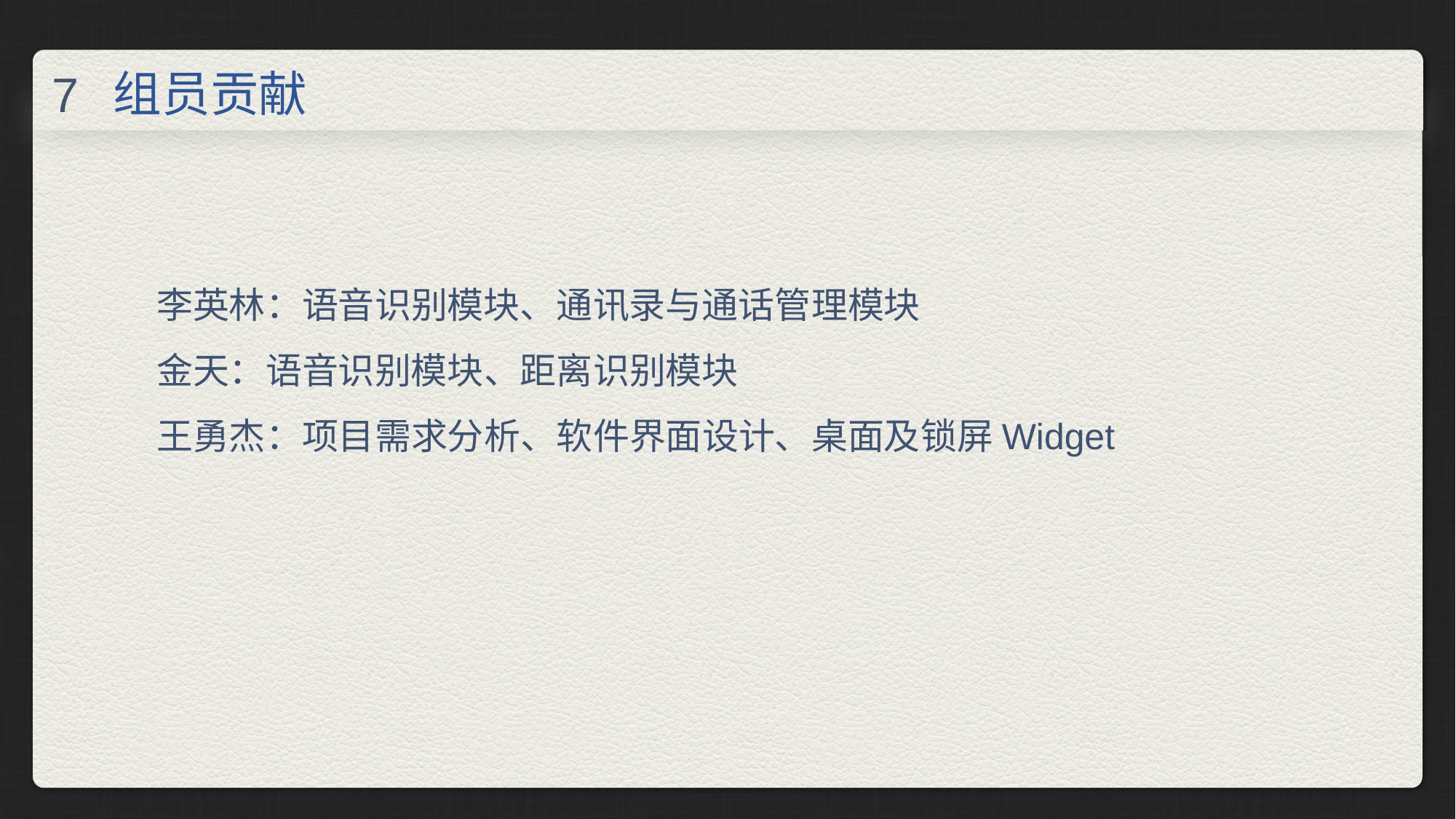

组员贡献
7
李英林：语音识别模块、通讯录与通话管理模块
金天：语音识别模块、距离识别模块
王勇杰：项目需求分析、软件界面设计、桌面及锁屏Widget